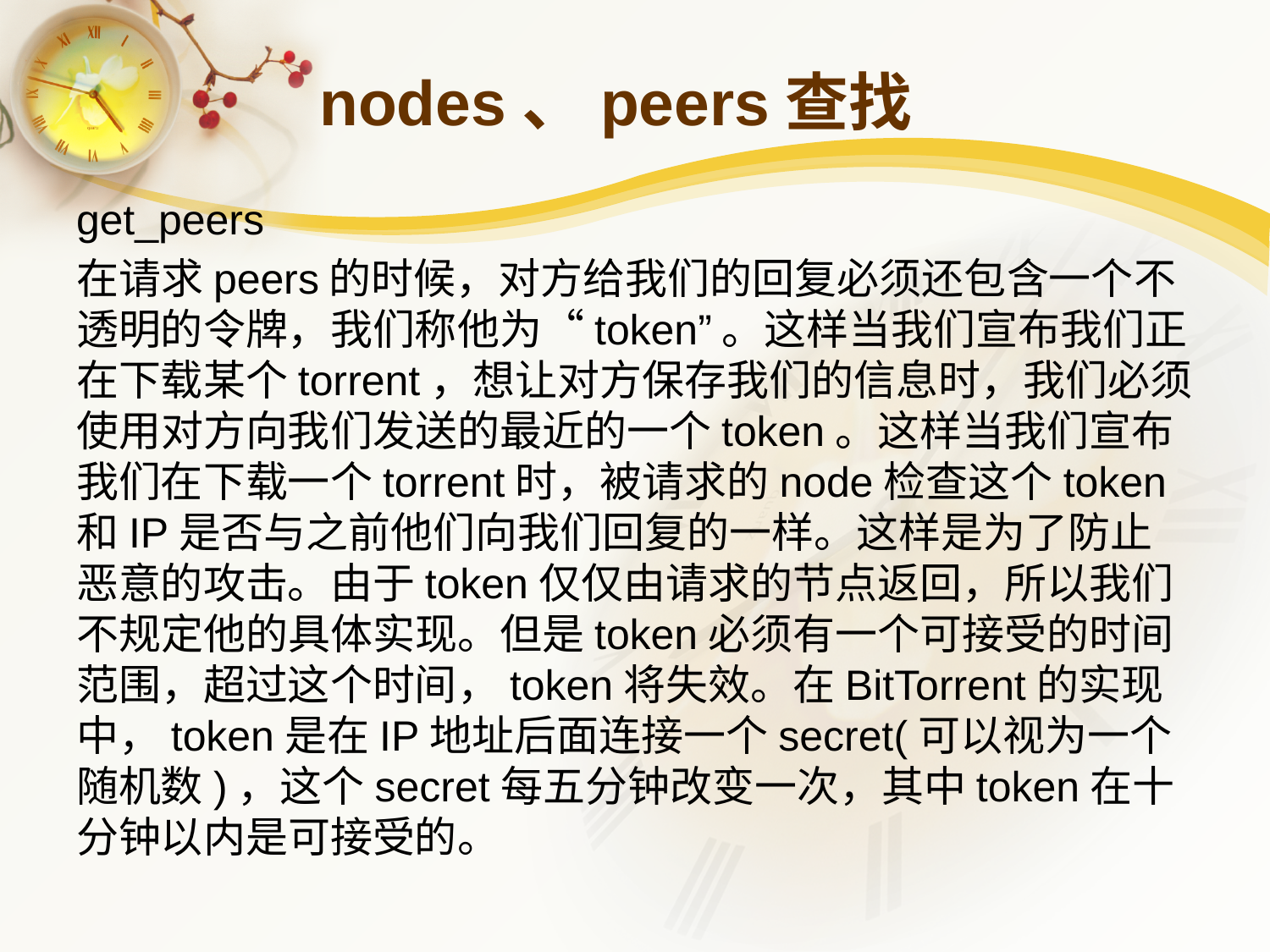

# nodes、peers查找
get_peers
在请求peers的时候，对方给我们的回复必须还包含一个不透明的令牌，我们称他为“token”。这样当我们宣布我们正在下载某个torrent，想让对方保存我们的信息时，我们必须使用对方向我们发送的最近的一个token。这样当我们宣布我们在下载一个torrent时，被请求的node检查这个token和IP是否与之前他们向我们回复的一样。这样是为了防止恶意的攻击。由于token仅仅由请求的节点返回，所以我们不规定他的具体实现。但是token必须有一个可接受的时间范围，超过这个时间，token将失效。在BitTorrent的实现中，token是在IP地址后面连接一个secret(可以视为一个随机数)，这个secret每五分钟改变一次，其中token在十分钟以内是可接受的。